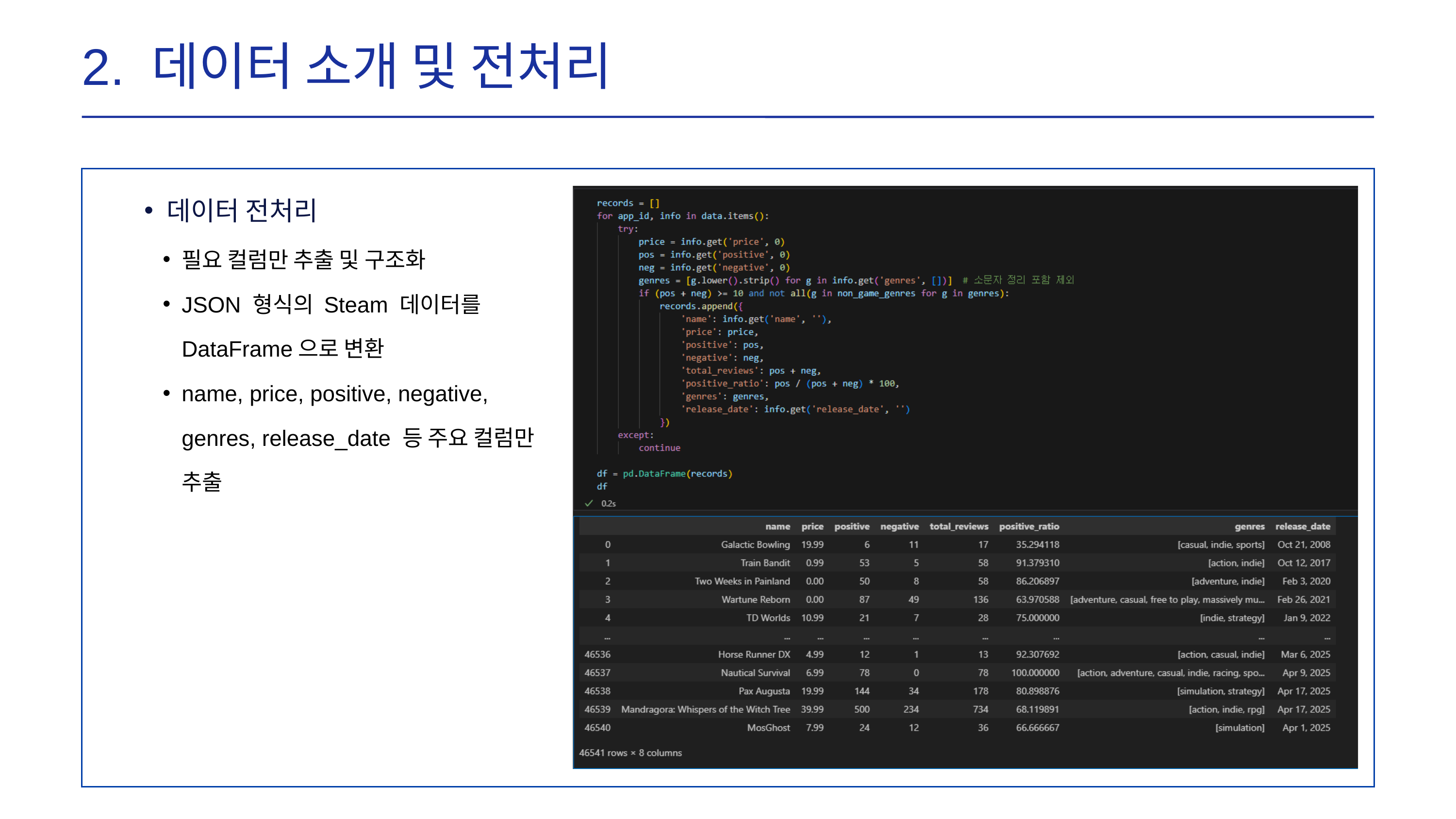

2. 데이터 소개 및 전처리

데이터 전처리

필요 컬럼만 추출 및 구조화
JSON 형식의 Steam 데이터를 DataFrame으로 변환
name, price, positive, negative, genres, release_date 등 주요 컬럼만 추출